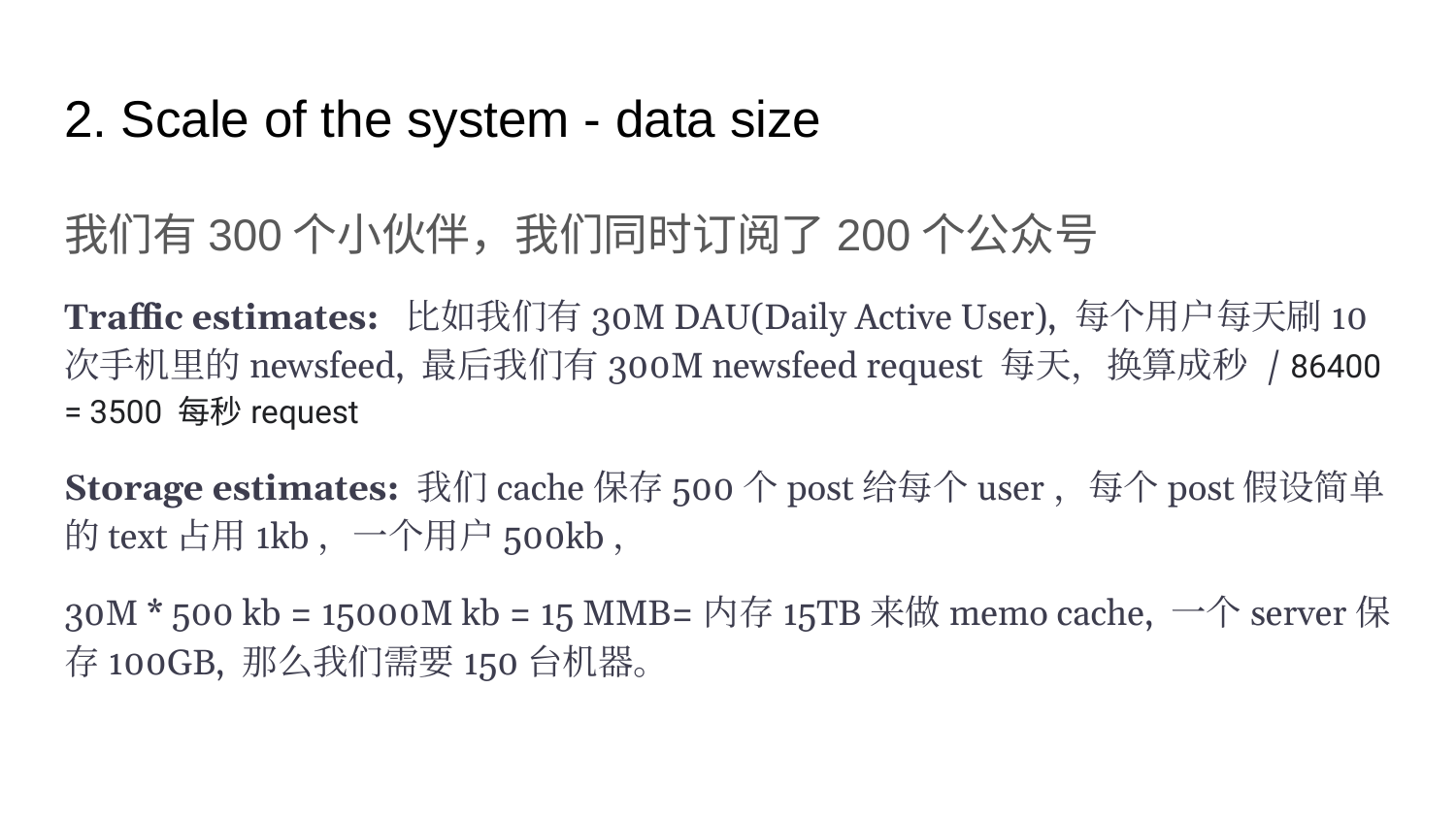

# 2. Scale of the system - data size
我们有300个小伙伴，我们同时订阅了200个公众号
Traffic estimates:  比如我们有30M DAU(Daily Active User), 每个用户每天刷10次手机里的newsfeed, 最后我们有300M newsfeed request 每天，换算成秒 / 86400 = 3500 每秒request
Storage estimates: 我们cache保存500个post给每个user，每个post假设简单的text占用1kb，一个用户500kb，
30M * 500 kb = 15000M kb = 15 MMB=内存15TB来做memo cache, 一个server保存100GB, 那么我们需要150台机器。